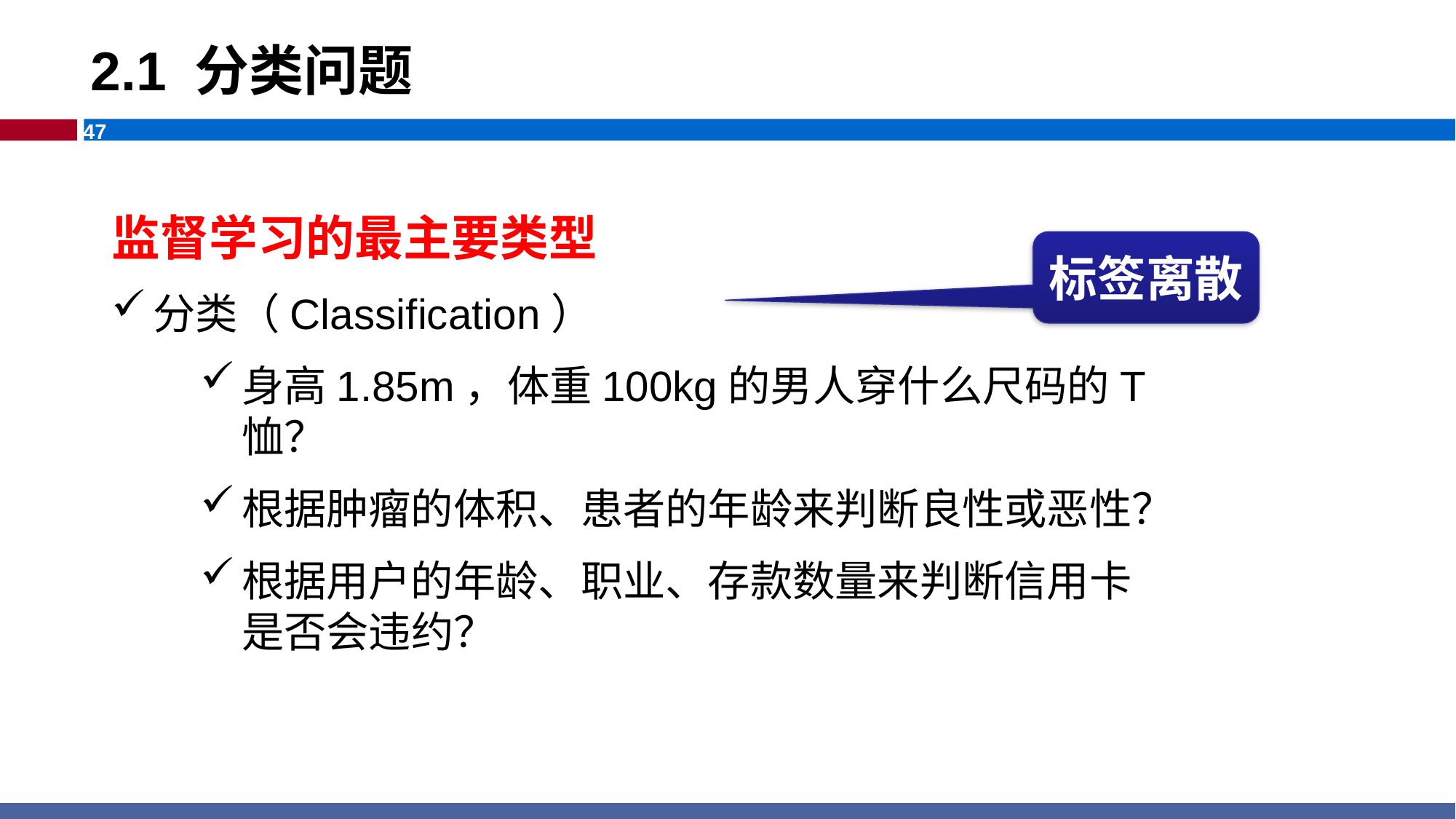

# 2.1 分类问题
监督学习的最主要类型
分类（Classification）
身高1.85m，体重100kg的男人穿什么尺码的T恤？
根据肿瘤的体积、患者的年龄来判断良性或恶性？
根据用户的年龄、职业、存款数量来判断信用卡是否会违约？

标签离散